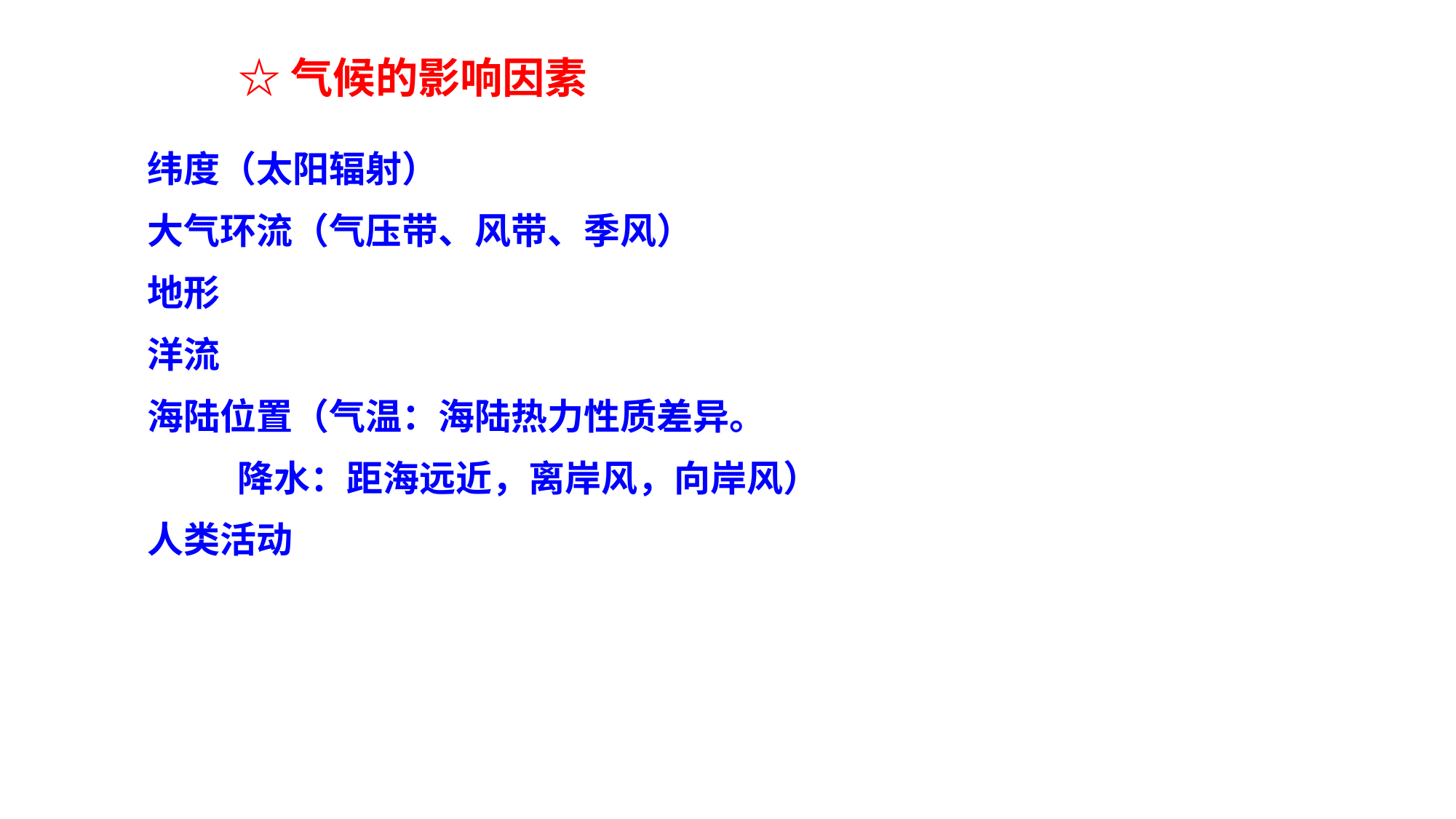

☆气候的影响因素
纬度（太阳辐射）
大气环流（气压带、风带、季风）
地形
洋流
海陆位置（气温：海陆热力性质差异。
          降水：距海远近，离岸风，向岸风）
人类活动